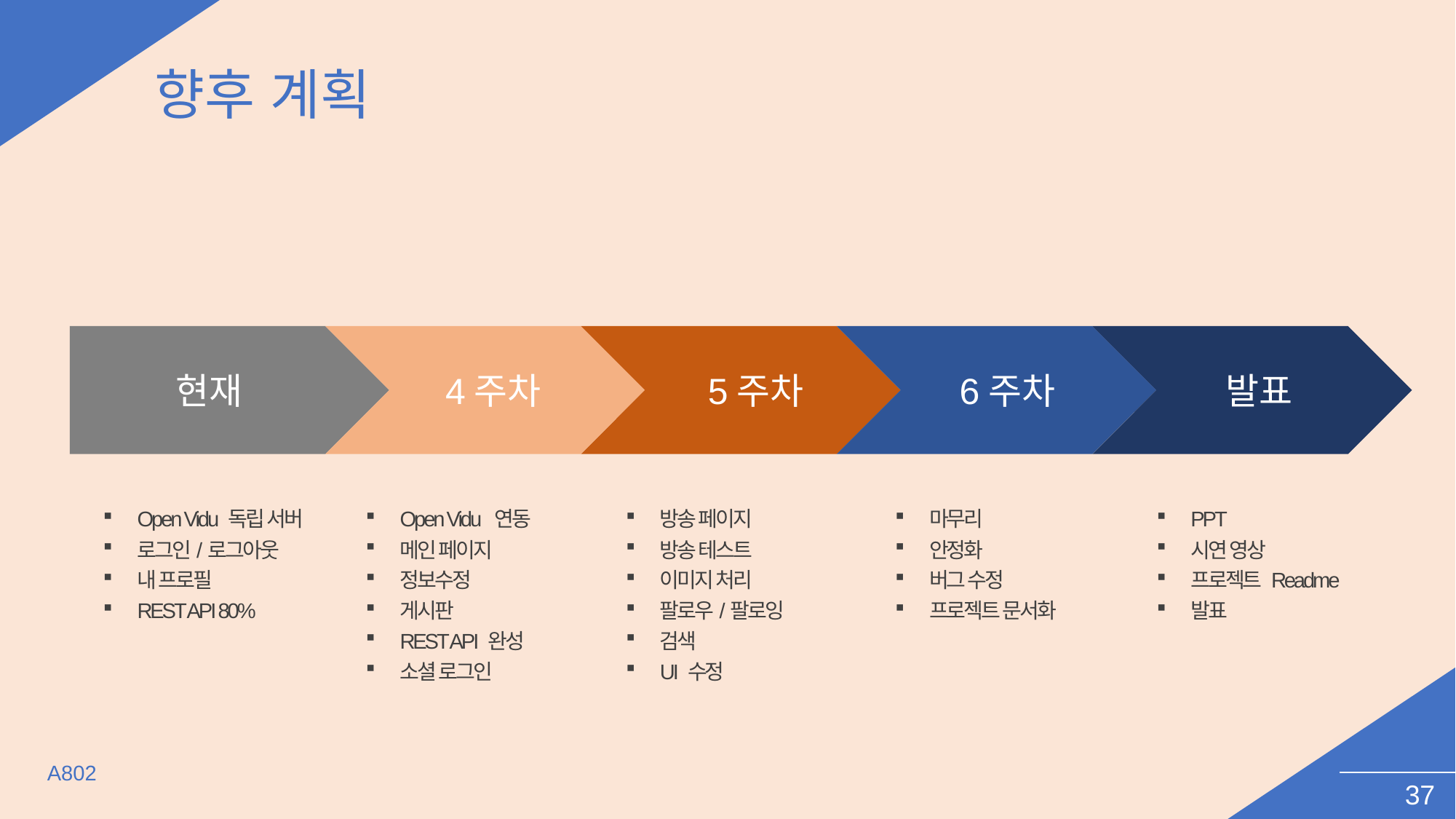

향후 계획

현재
4주차
5주차
6주차
발표
Open Vidu 독립 서버
로그인/로그아웃
내 프로필
REST API 80%
Open Vidu  연동
메인 페이지
정보수정
게시판
REST API 완성
소셜 로그인
방송 페이지
방송 테스트
이미지 처리
팔로우/팔로잉
검색
UI 수정
마무리
안정화
버그 수정
프로젝트 문서화
PPT
시연 영상
프로젝트 Readme
발표

A802
37